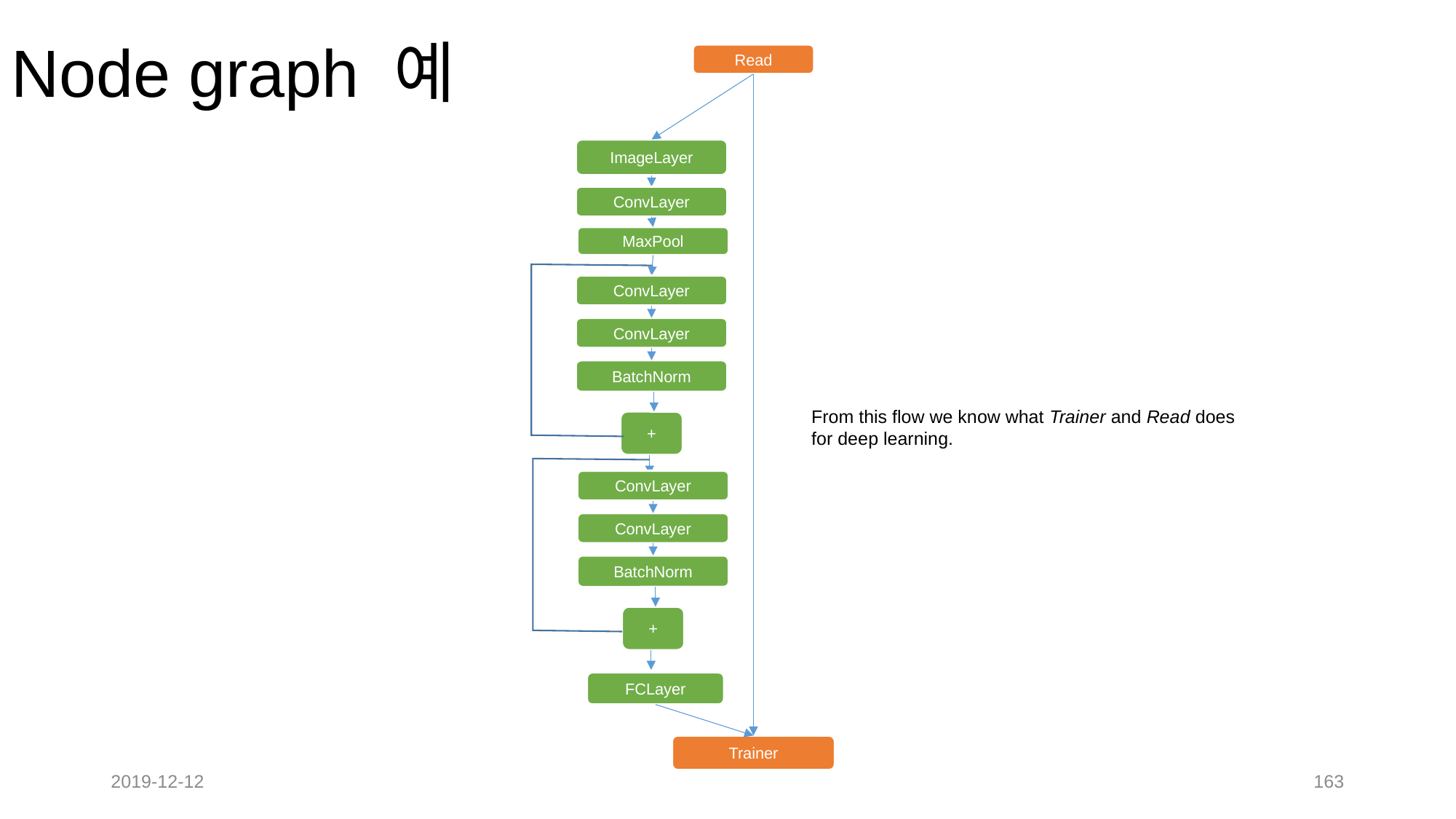

# Node graph 예
Read
ImageLayer
ConvLayer
MaxPool

ConvLayer
ConvLayer
BatchNorm
From this flow we know what Trainer and Read does for deep learning.
+

ConvLayer
ConvLayer
BatchNorm
+
FCLayer
Trainer
2019-12-12
163